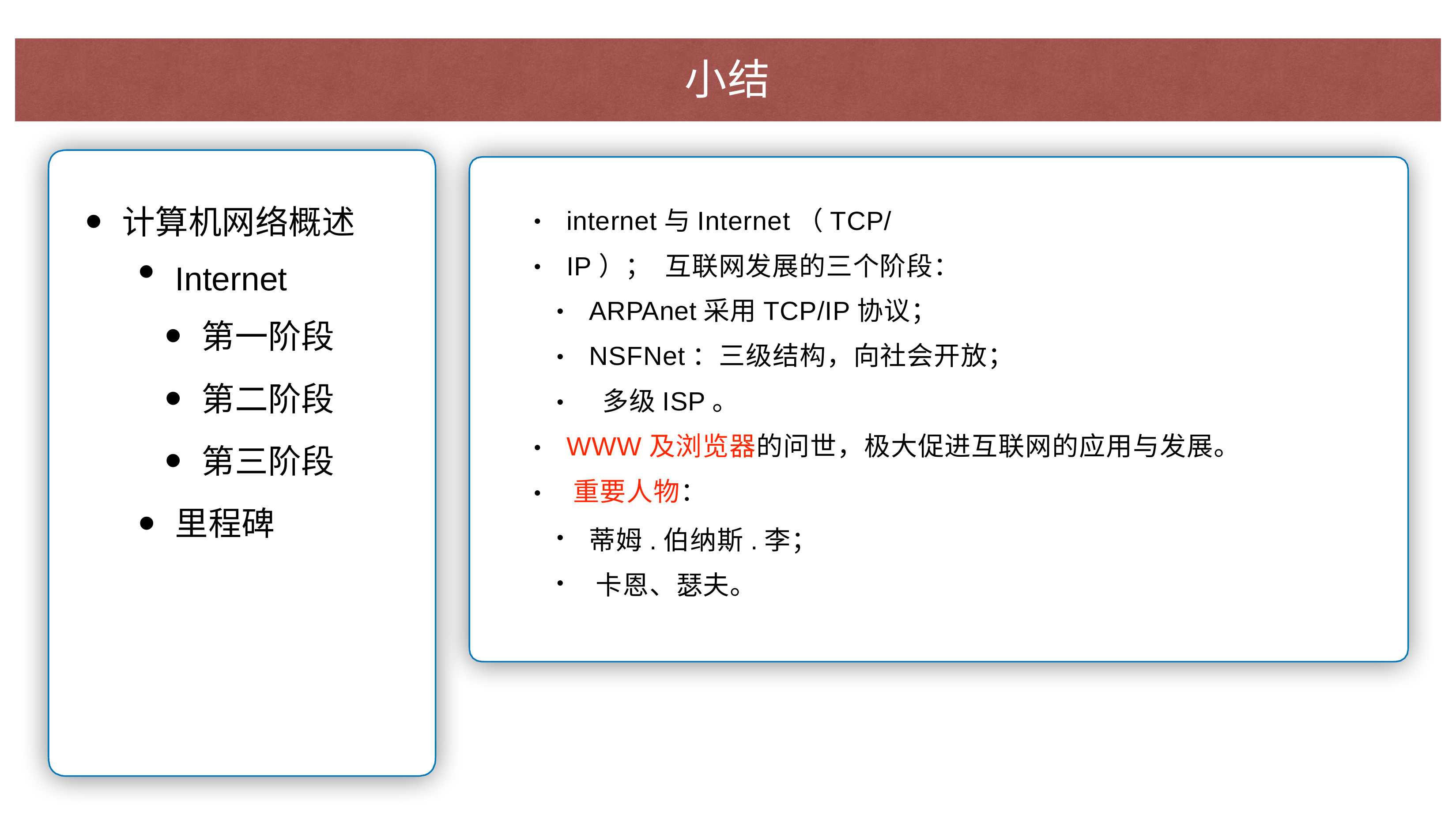

# ⼩结

internet与Internet（TCP/IP）；  互联⽹发展的三个阶段：
ARPAnet采⽤TCP/IP协议；
NSFNet：三级结构，向社会开放；  多级ISP。
WWW及浏览器的问世，极⼤促进互联⽹的应⽤与发展。 重要⼈物：
蒂姆.伯纳斯.李； 卡恩、瑟夫。
计算机⽹络概述
Internet
第⼀阶段
第⼆阶段
第三阶段
⾥程碑
•
•
•
•
•
•
•
•
•